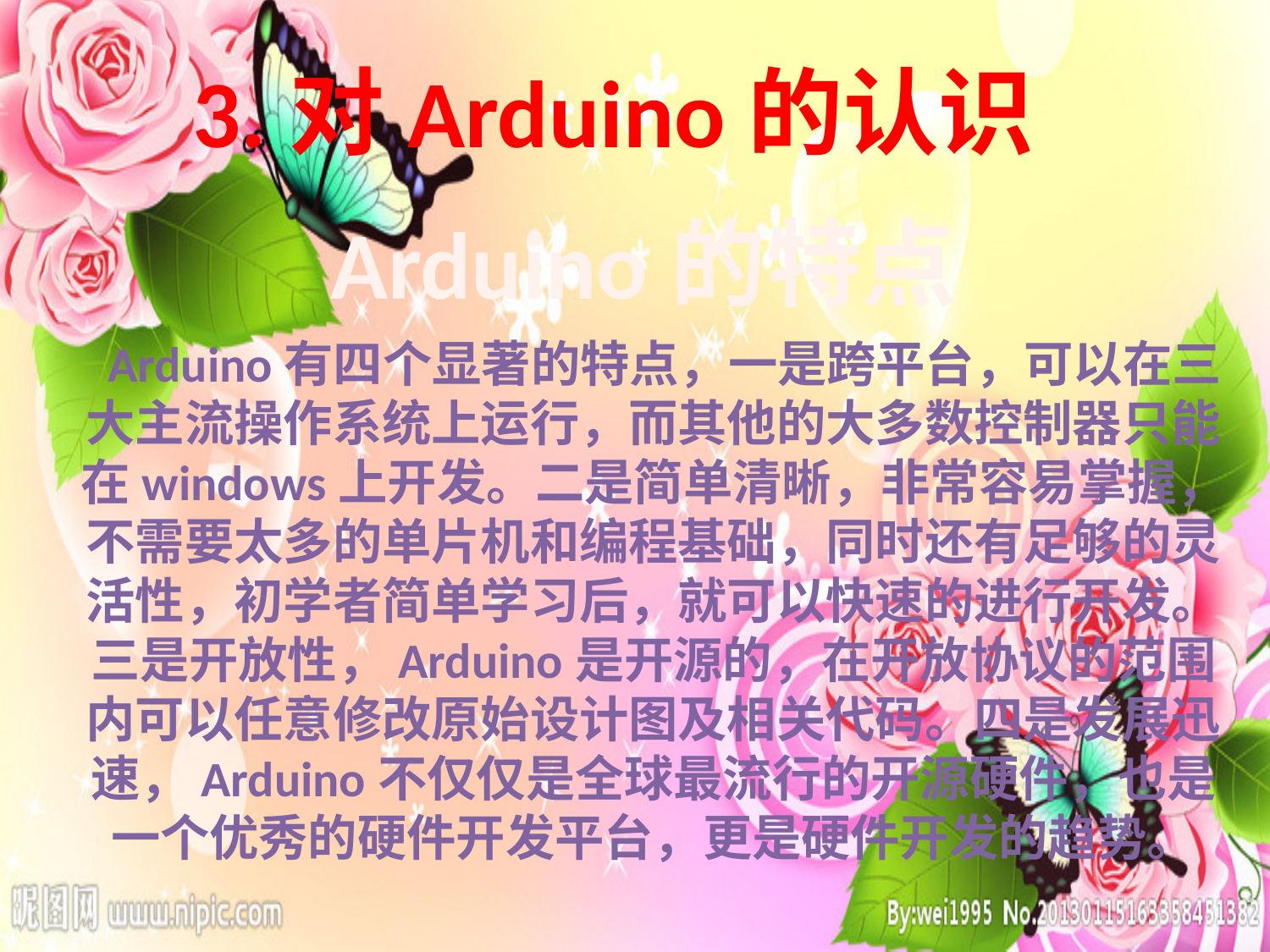

3.对Arduino的认识
Arduino的特点
  Arduino有四个显著的特点，一是跨平台，可以在三大主流操作系统上运行，而其他的大多数控制器只能在windows上开发。二是简单清晰，非常容易掌握，不需要太多的单片机和编程基础，同时还有足够的灵活性，初学者简单学习后，就可以快速的进行开发。三是开放性，Arduino是开源的，在开放协议的范围内可以任意修改原始设计图及相关代码。四是发展迅速，Arduino不仅仅是全球最流行的开源硬件，也是一个优秀的硬件开发平台，更是硬件开发的趋势。